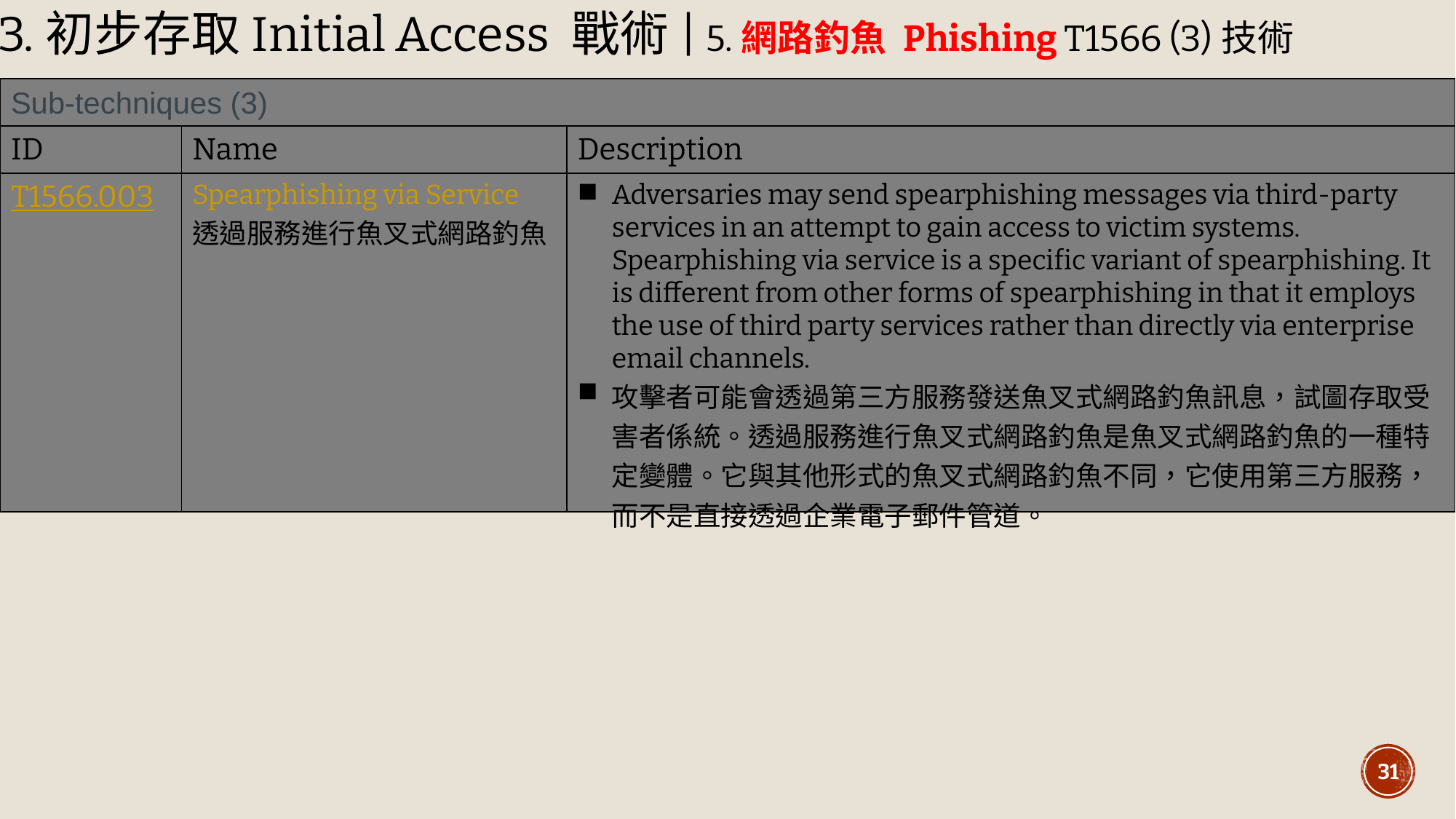

3.初步存取Initial Access 戰術| 5.網路釣魚 Phishing T1566 (3)技術
| Sub-techniques (3) |  |  |
| --- | --- | --- |
| ID | Name | Description |
| T1566.003 | Spearphishing via Service 透過服務進行魚叉式網路釣魚 | Adversaries may send spearphishing messages via third-party services in an attempt to gain access to victim systems. Spearphishing via service is a specific variant of spearphishing. It is different from other forms of spearphishing in that it employs the use of third party services rather than directly via enterprise email channels. 攻擊者可能會透過第三方服務發送魚叉式網路釣魚訊息，試圖存取受害者係統。透過服務進行魚叉式網路釣魚是魚叉式網路釣魚的一種特定變體。它與其他形式的魚叉式網路釣魚不同，它使用第三方服務，而不是直接透過企業電子郵件管道。 |

31